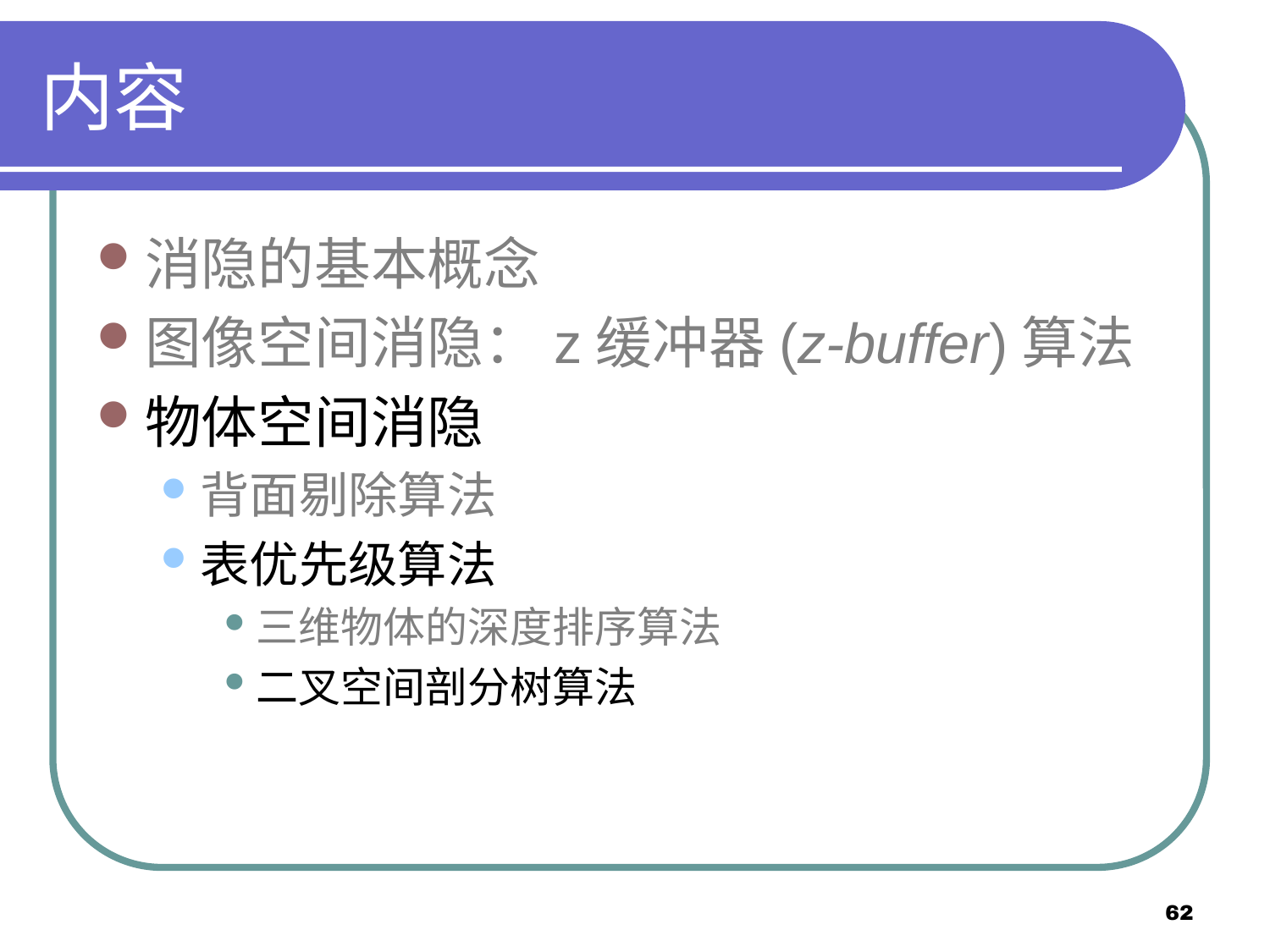

# 内容
消隐的基本概念
图像空间消隐：z缓冲器(z-buffer)算法
物体空间消隐
背面剔除算法
表优先级算法
三维物体的深度排序算法
二叉空间剖分树算法
62